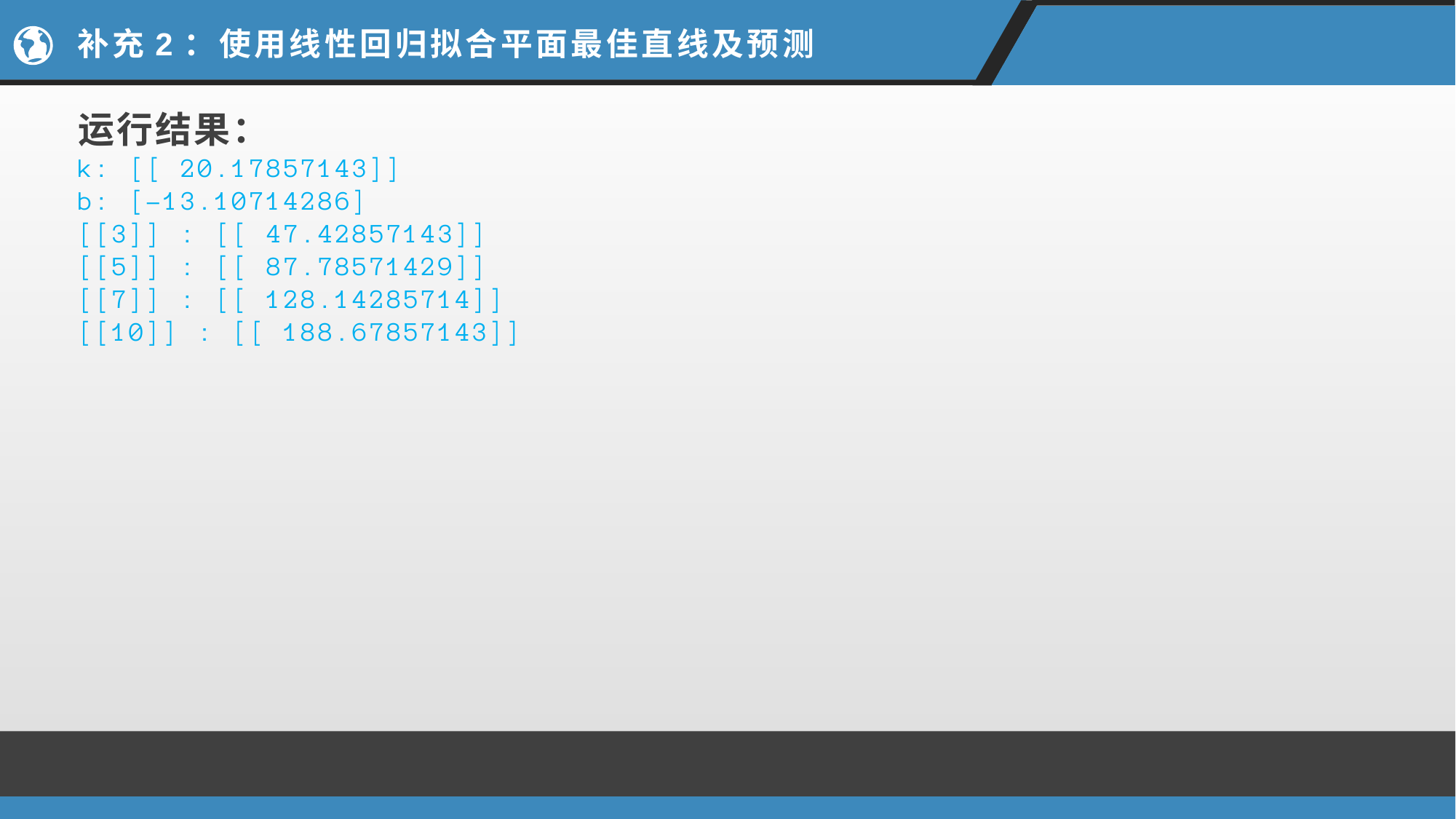

# 补充2：使用线性回归拟合平面最佳直线及预测

运行结果：
k: [[ 20.17857143]]
b: [-13.10714286]
[[3]] : [[ 47.42857143]]
[[5]] : [[ 87.78571429]]
[[7]] : [[ 128.14285714]]
[[10]] : [[ 188.67857143]]